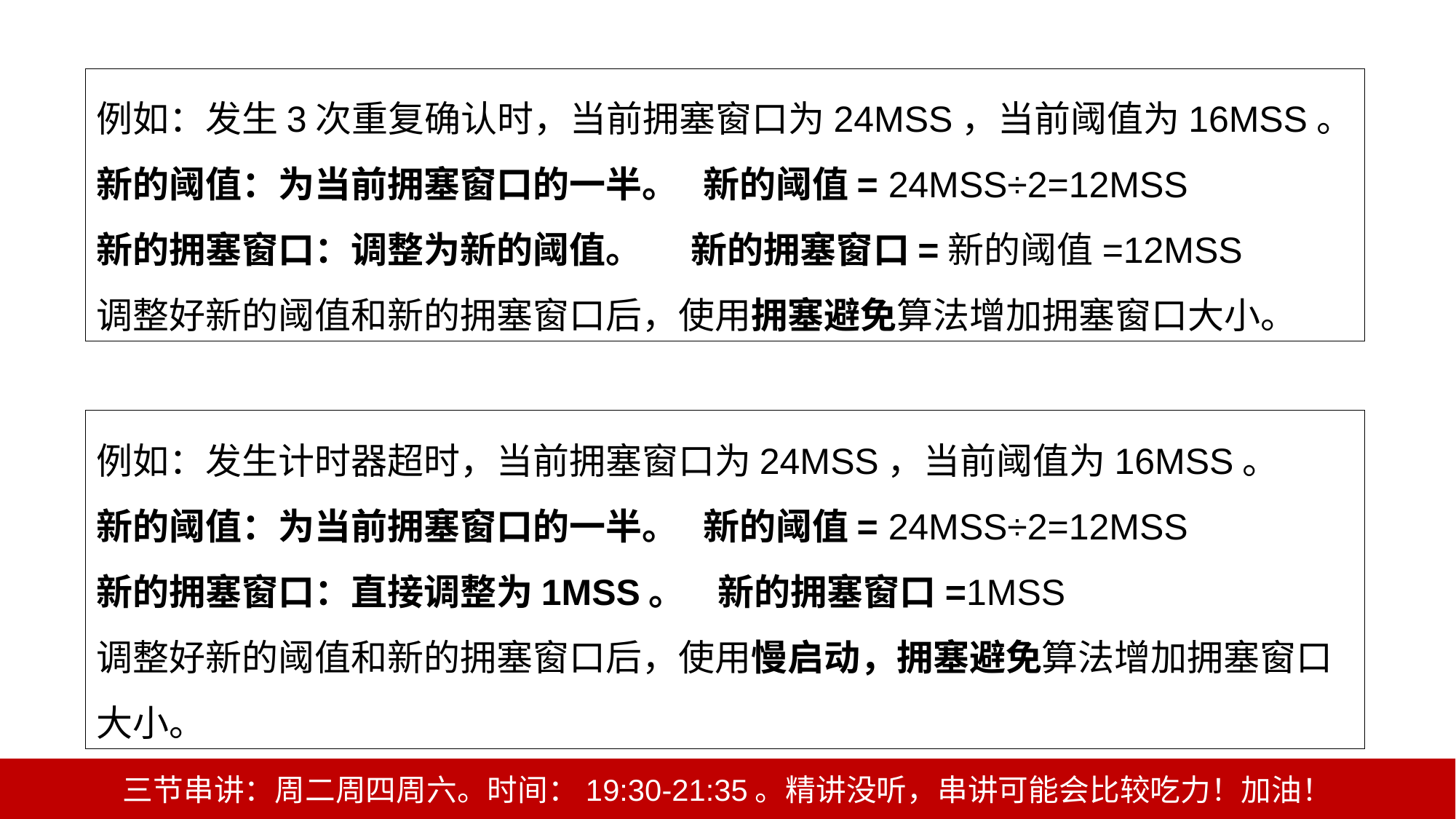

例如：发生3次重复确认时，当前拥塞窗口为24MSS，当前阈值为16MSS。
新的阈值：为当前拥塞窗口的一半。   新的阈值= 24MSS÷2=12MSS
新的拥塞窗口：调整为新的阈值。      新的拥塞窗口=新的阈值=12MSS
调整好新的阈值和新的拥塞窗口后，使用拥塞避免算法增加拥塞窗口大小。
例如：发生计时器超时，当前拥塞窗口为24MSS，当前阈值为16MSS。
新的阈值：为当前拥塞窗口的一半。   新的阈值= 24MSS÷2=12MSS
新的拥塞窗口：直接调整为1MSS。    新的拥塞窗口=1MSS
调整好新的阈值和新的拥塞窗口后，使用慢启动，拥塞避免算法增加拥塞窗口大小。